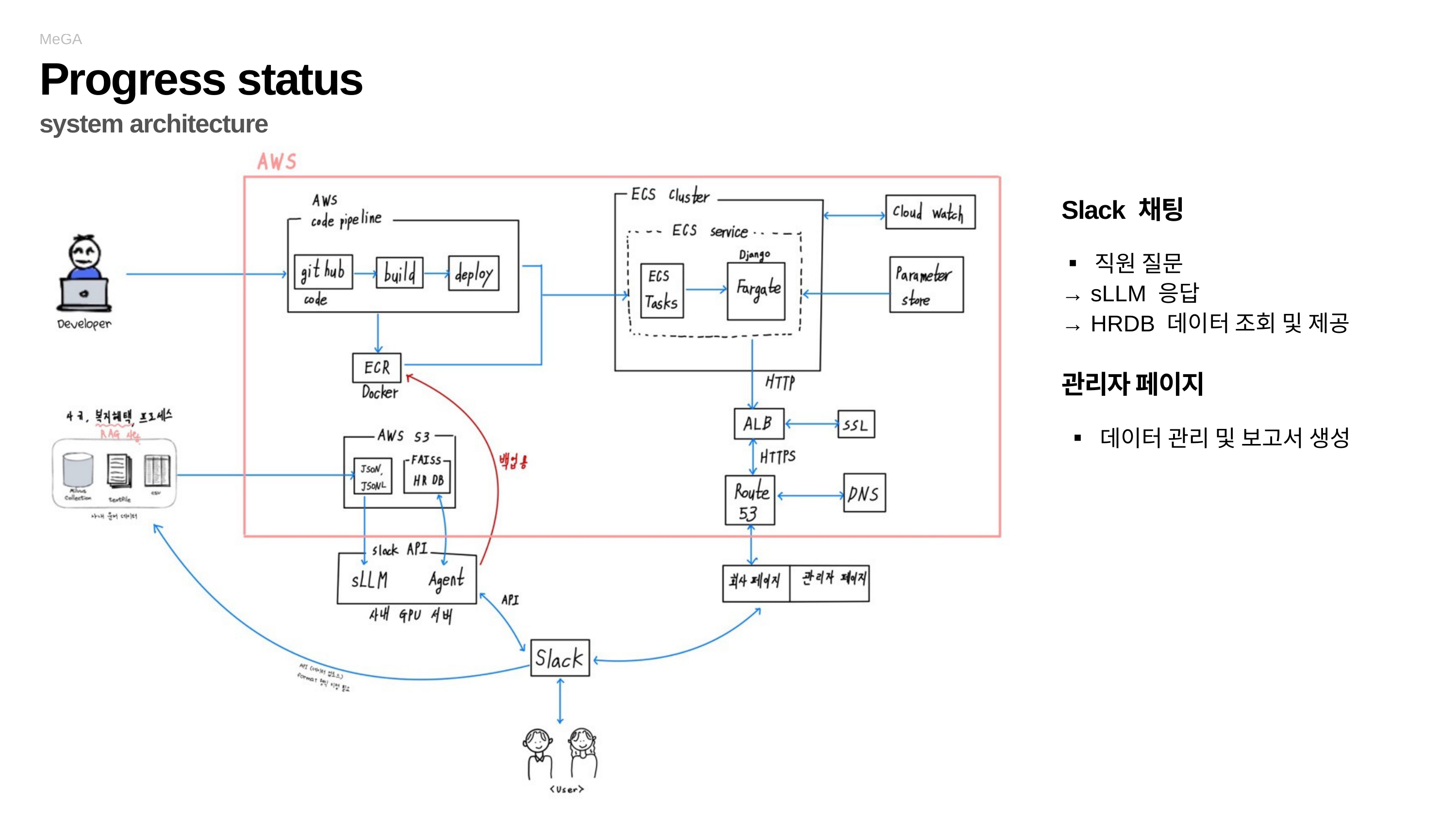

MeGA
Progress status
system architecture

Slack 채팅
▪ 직원 질문
→ sLLM 응답
→ HRDB 데이터 조회 및 제공
관리자 페이지
 ▪ 데이터 관리 및 보고서 생성